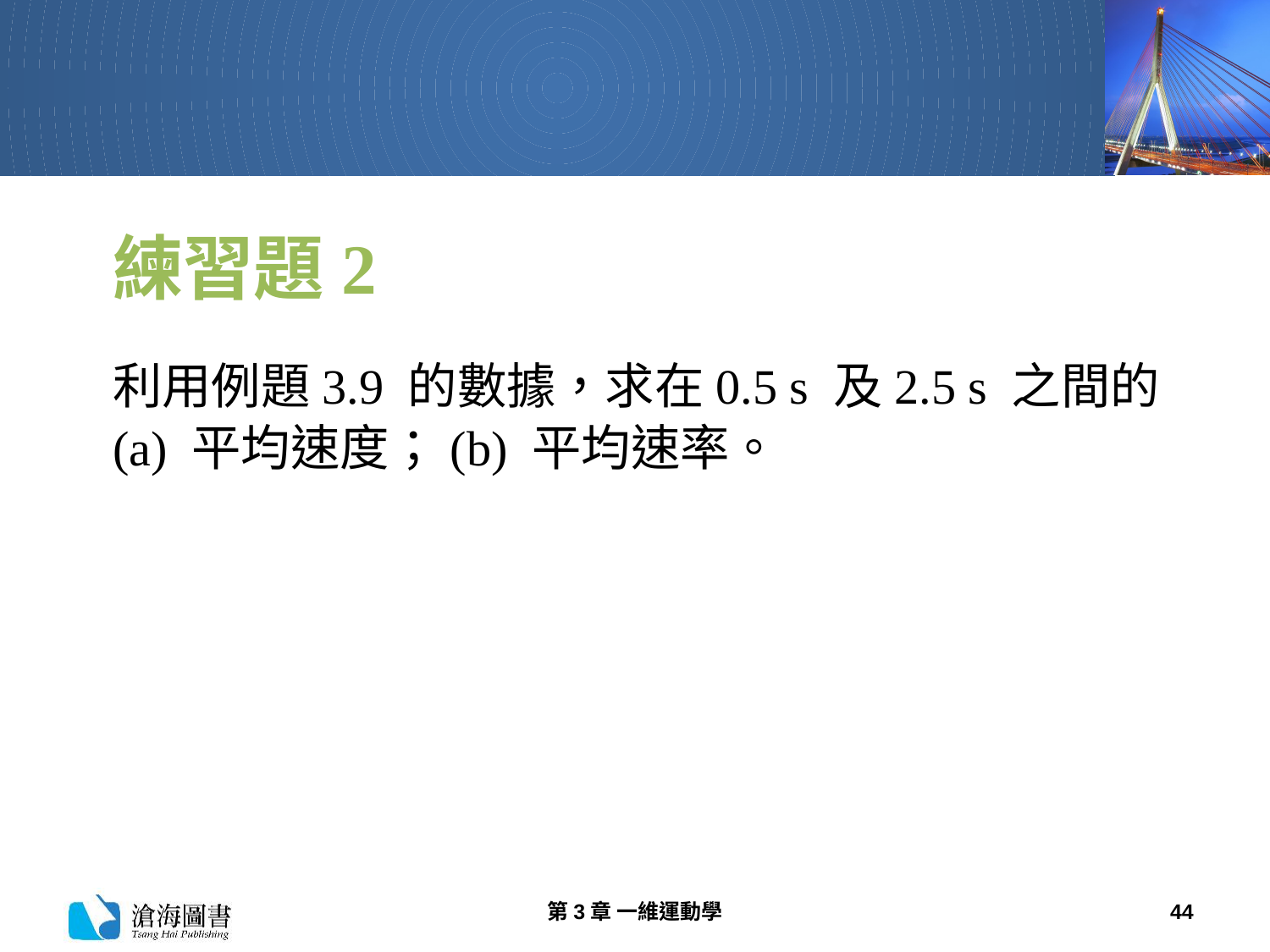

# 練習題2
利用例題3.9 的數據，求在0.5 s 及2.5 s 之間的(a) 平均速度；(b) 平均速率。
第3章 一維運動學
44